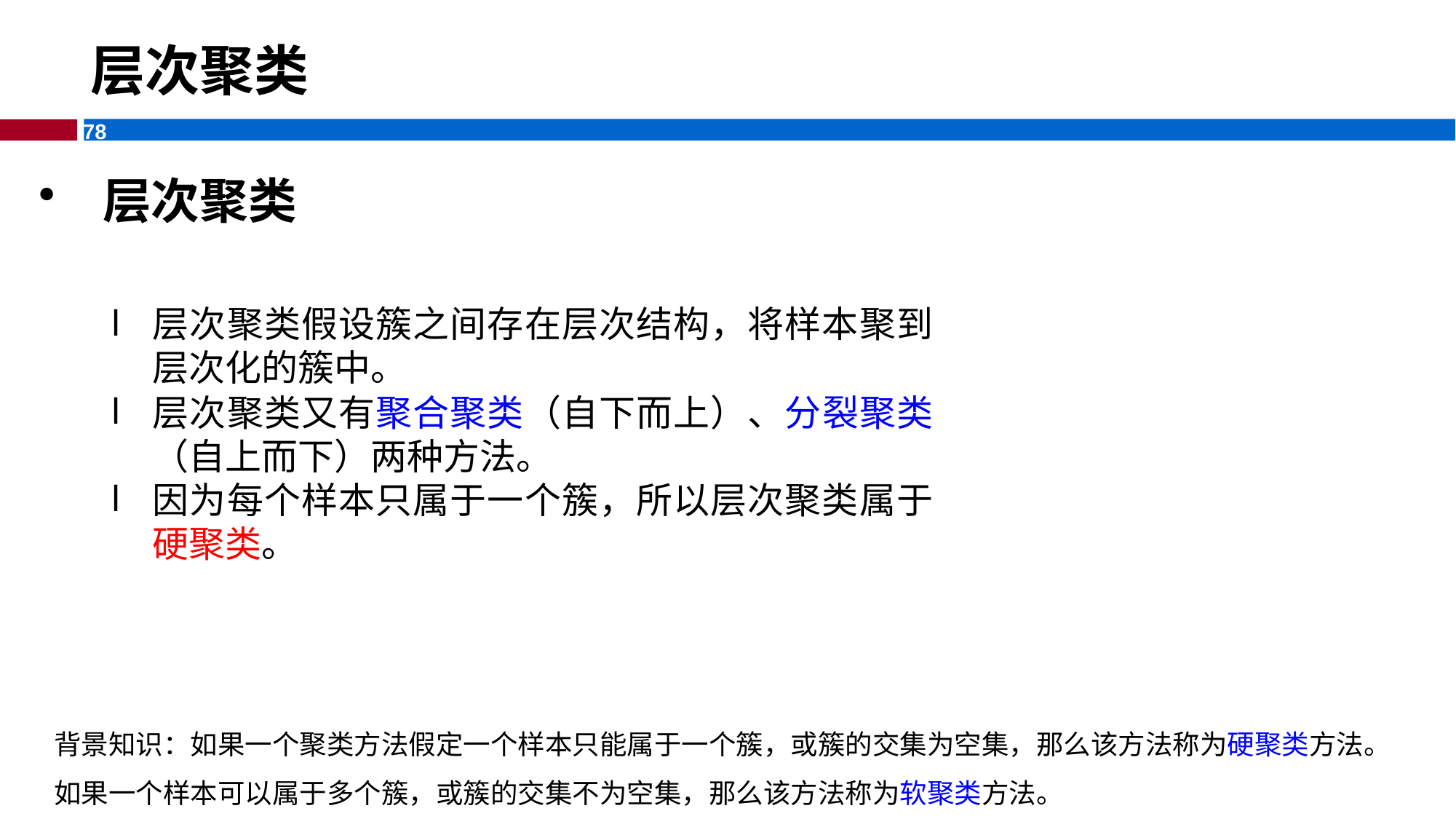

# 层次聚类
 层次聚类

层次聚类假设簇之间存在层次结构，将样本聚到层次化的簇中。
层次聚类又有聚合聚类（自下而上）、分裂聚类（自上而下）两种方法。
因为每个样本只属于一个簇，所以层次聚类属于硬聚类。
背景知识：如果一个聚类方法假定一个样本只能属于一个簇，或簇的交集为空集，那么该方法称为硬聚类方法。
如果一个样本可以属于多个簇，或簇的交集不为空集，那么该方法称为软聚类方法。